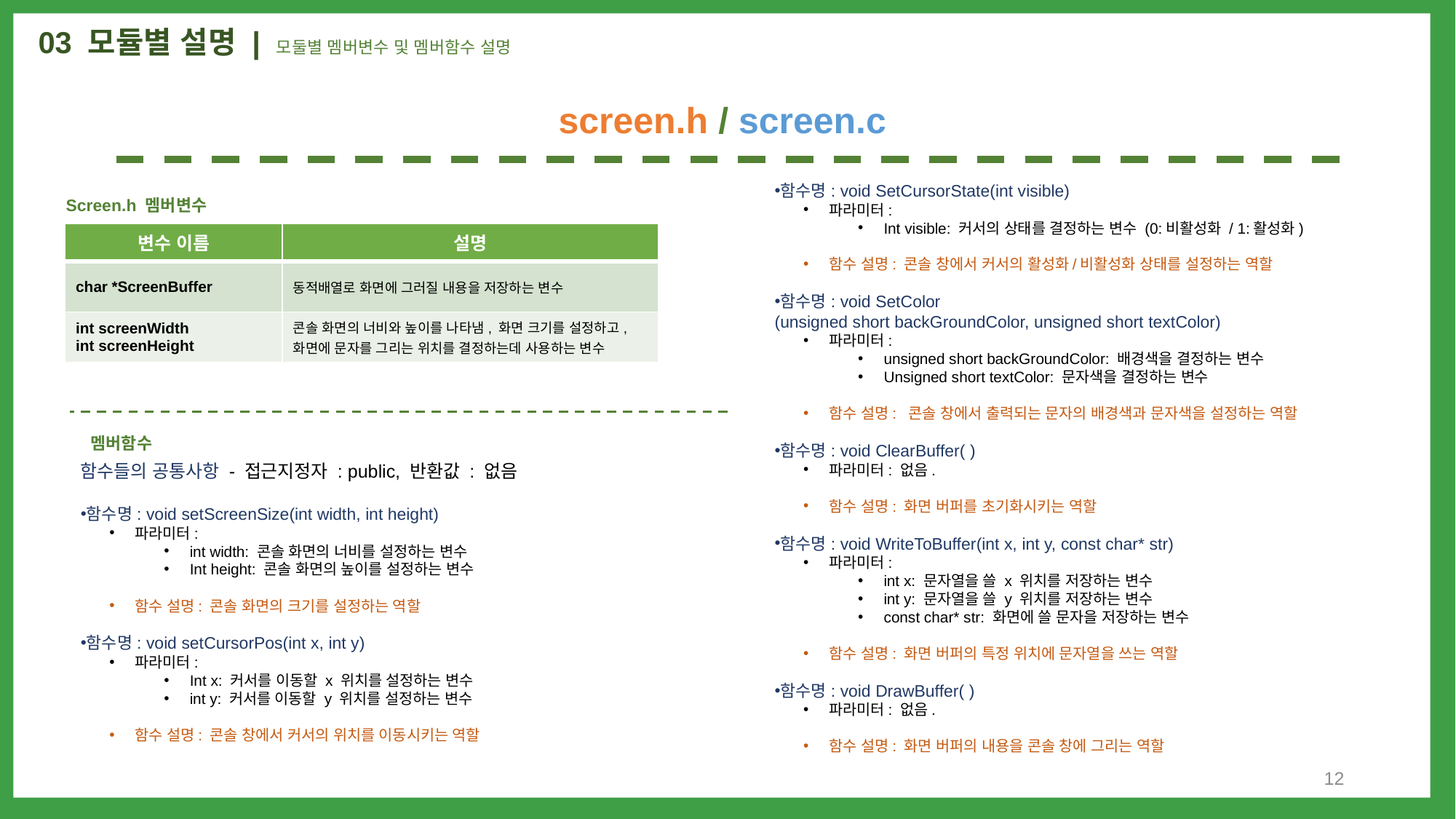

03 모듈별 설명 | 모둘별 멤버변수 및 멤버함수 설명
screen.h / screen.c
함수명: void SetCursorState(int visible)
파라미터:
Int visible: 커서의 상태를 결정하는 변수 (0:비활성화 / 1:활성화)

함수 설명: 콘솔 창에서 커서의 활성화/비활성화 상태를 설정하는 역할

함수명: void SetColor
(unsigned short backGroundColor, unsigned short textColor)
파라미터:
unsigned short backGroundColor: 배경색을 결정하는 변수
Unsigned short textColor: 문자색을 결정하는 변수

함수 설명:  콘솔 창에서 출력되는 문자의 배경색과 문자색을 설정하는 역할

함수명: void ClearBuffer( )
파라미터: 없음.

함수 설명: 화면 버퍼를 초기화시키는 역할

함수명: void WriteToBuffer(int x, int y, const char* str)
파라미터:
int x: 문자열을 쓸 x 위치를 저장하는 변수
int y: 문자열을 쓸 y 위치를 저장하는 변수
const char* str: 화면에 쓸 문자을 저장하는 변수

함수 설명: 화면 버퍼의 특정 위치에 문자열을 쓰는 역할

함수명: void DrawBuffer( )
파라미터: 없음.

함수 설명: 화면 버퍼의 내용을 콘솔 창에 그리는 역할
Screen.h 멤버변수
| 변수 이름 | 설명 |
| --- | --- |
| char \*ScreenBuffer | 동적배열로 화면에 그러질 내용을 저장하는 변수 |
| int screenWidth int screenHeight | 콘솔 화면의 너비와 높이를 나타냄, 화면 크기를 설정하고, 화면에 문자를 그리는 위치를 결정하는데 사용하는 변수 |
멤버함수
함수들의 공통사항 - 접근지정자 : public, 반환값 : 없음
함수명: void setScreenSize(int width, int height)
파라미터:
int width: 콘솔 화면의 너비를 설정하는 변수
Int height: 콘솔 화면의 높이를 설정하는 변수

함수 설명: 콘솔 화면의 크기를 설정하는 역할

함수명: void setCursorPos(int x, int y)
파라미터:
Int x: 커서를 이동할 x 위치를 설정하는 변수
int y: 커서를 이동할 y 위치를 설정하는 변수

함수 설명: 콘솔 창에서 커서의 위치를 이동시키는 역할
12